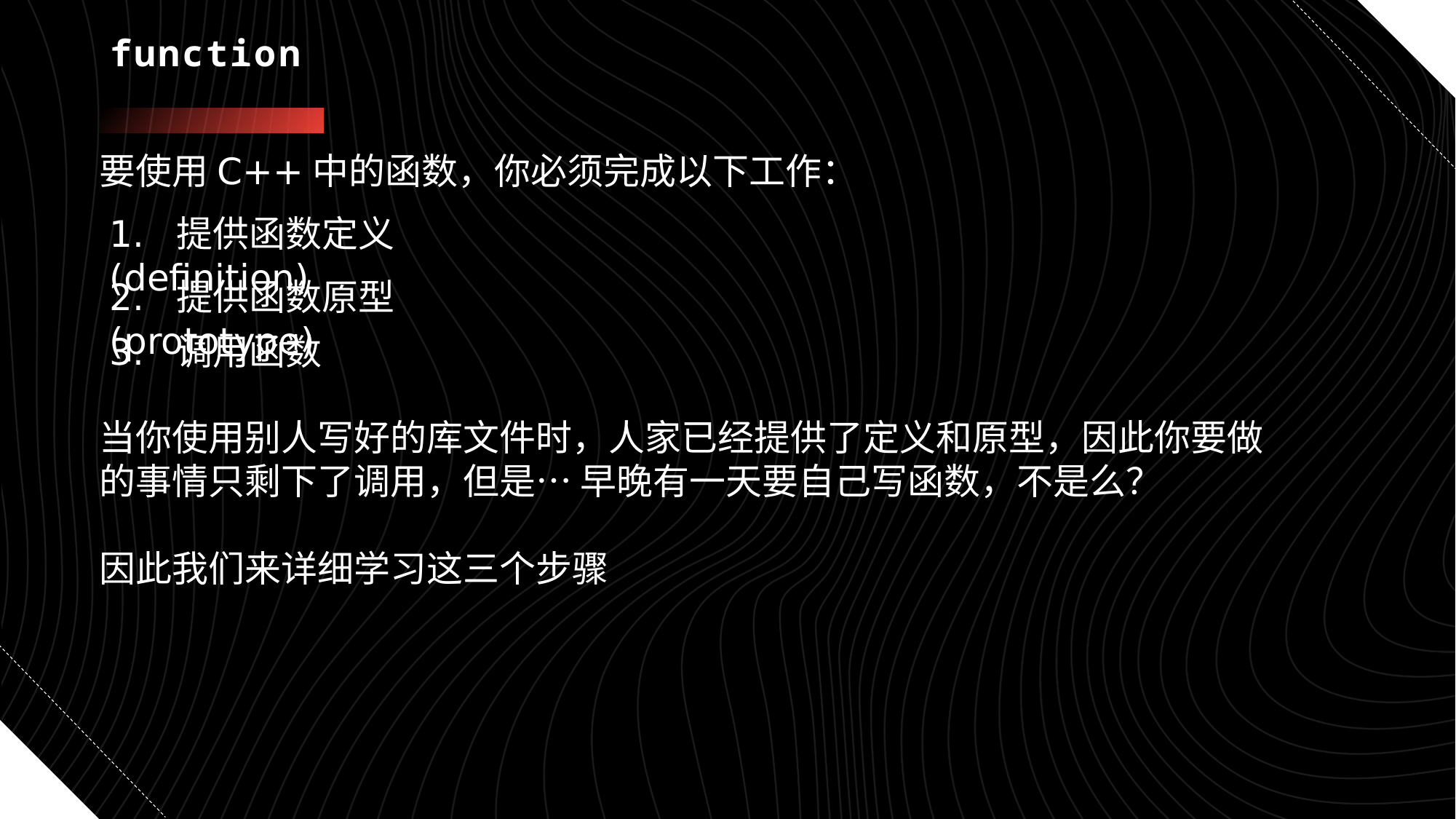

# function
要使用C++中的函数，你必须完成以下工作：
1.  提供函数定义(definition)
2.  提供函数原型(prototype)
3.  调用函数
当你使用别人写好的库文件时，人家已经提供了定义和原型，因此你要做的事情只剩下了调用，但是… 早晚有一天要自己写函数，不是么？

因此我们来详细学习这三个步骤